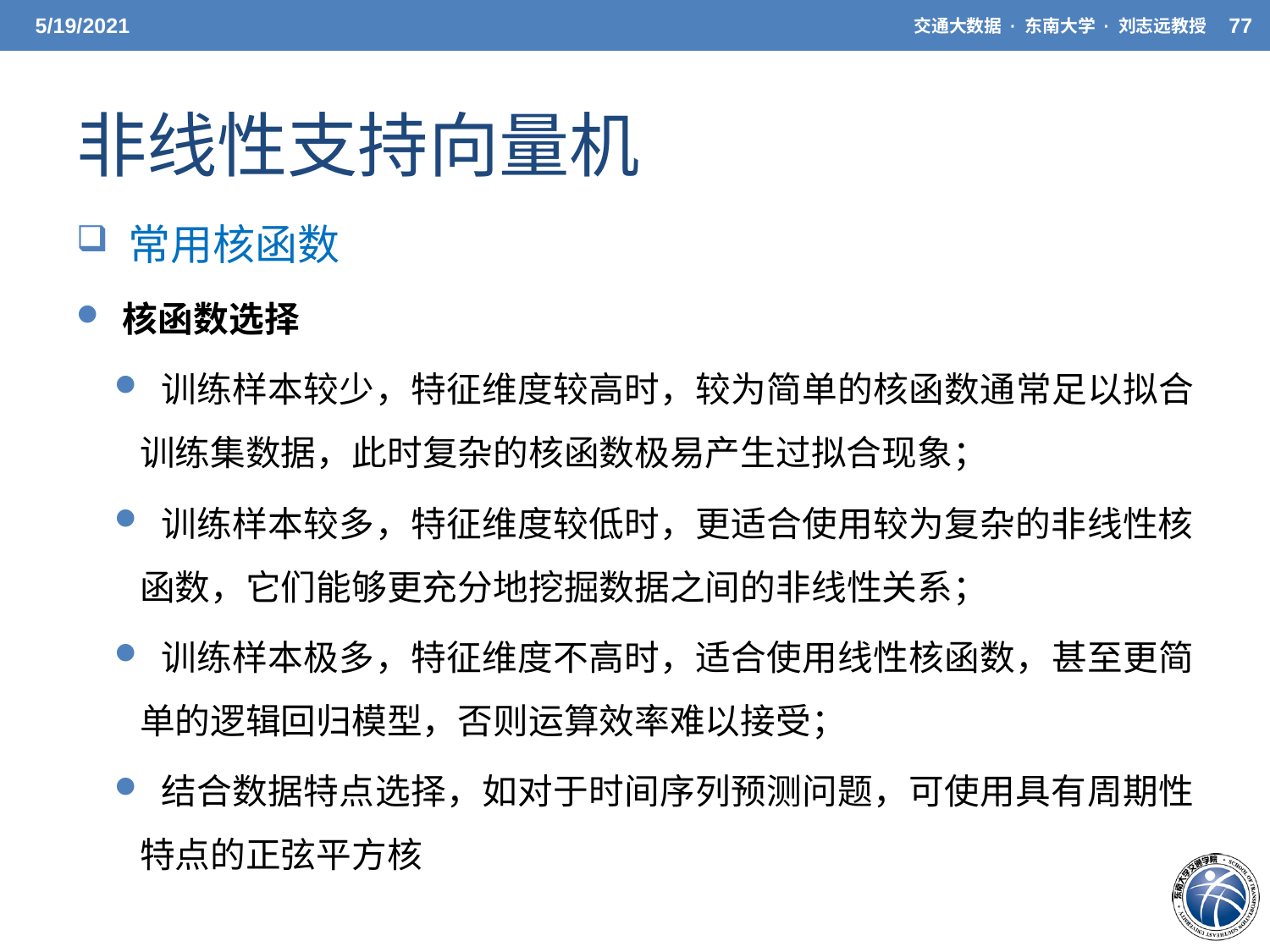

5/19/2021
交通大数据 · 东南大学 · 刘志远教授
77
# 非线性支持向量机
 常用核函数
 核函数选择
 训练样本较少，特征维度较高时，较为简单的核函数通常足以拟合训练集数据，此时复杂的核函数极易产生过拟合现象；
 训练样本较多，特征维度较低时，更适合使用较为复杂的非线性核函数，它们能够更充分地挖掘数据之间的非线性关系；
 训练样本极多，特征维度不高时，适合使用线性核函数，甚至更简单的逻辑回归模型，否则运算效率难以接受；
 结合数据特点选择，如对于时间序列预测问题，可使用具有周期性特点的正弦平方核